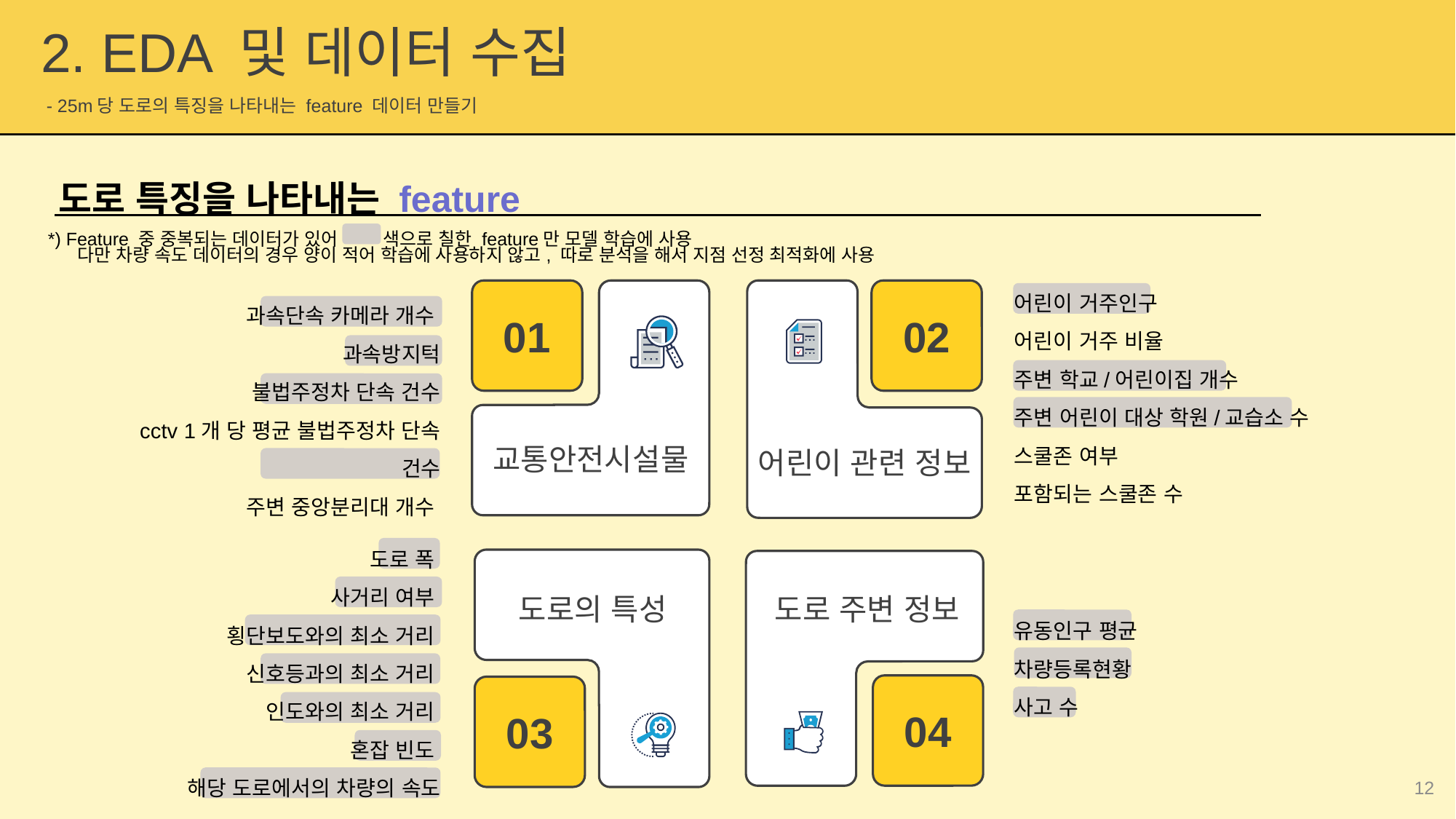

2. EDA 및 데이터 수집
       - 25m당 도로의 특징을 나타내는 feature 데이터 만들기
도로 특징을 나타내는 feature
*) Feature 중 중복되는 데이터가 있어         색으로 칠한 feature만 모델 학습에 사용

다만 차량 속도 데이터의 경우 양이 적어 학습에 사용하지 않고, 따로 분석을 해서 지점 선정 최적화에 사용
어린이 거주인구
어린이 거주 비율
주변 학교/어린이집 개수
주변 어린이 대상 학원/교습소 수
스쿨존 여부
포함되는 스쿨존 수

01

02

과속단속 카메라 개수
과속방지턱
불법주정차 단속 건수
cctv 1개 당 평균 불법주정차 단속 건수
주변 중앙분리대 개수

교통안전시설물
어린이 관련 정보

도로 폭
사거리 여부
횡단보도와의 최소 거리
신호등과의 최소 거리
인도와의 최소 거리
혼잡 빈도
해당 도로에서의 차량의 속도

04

03

도로의 특성
도로 주변 정보
유동인구 평균
차량등록현황
사고 수

12